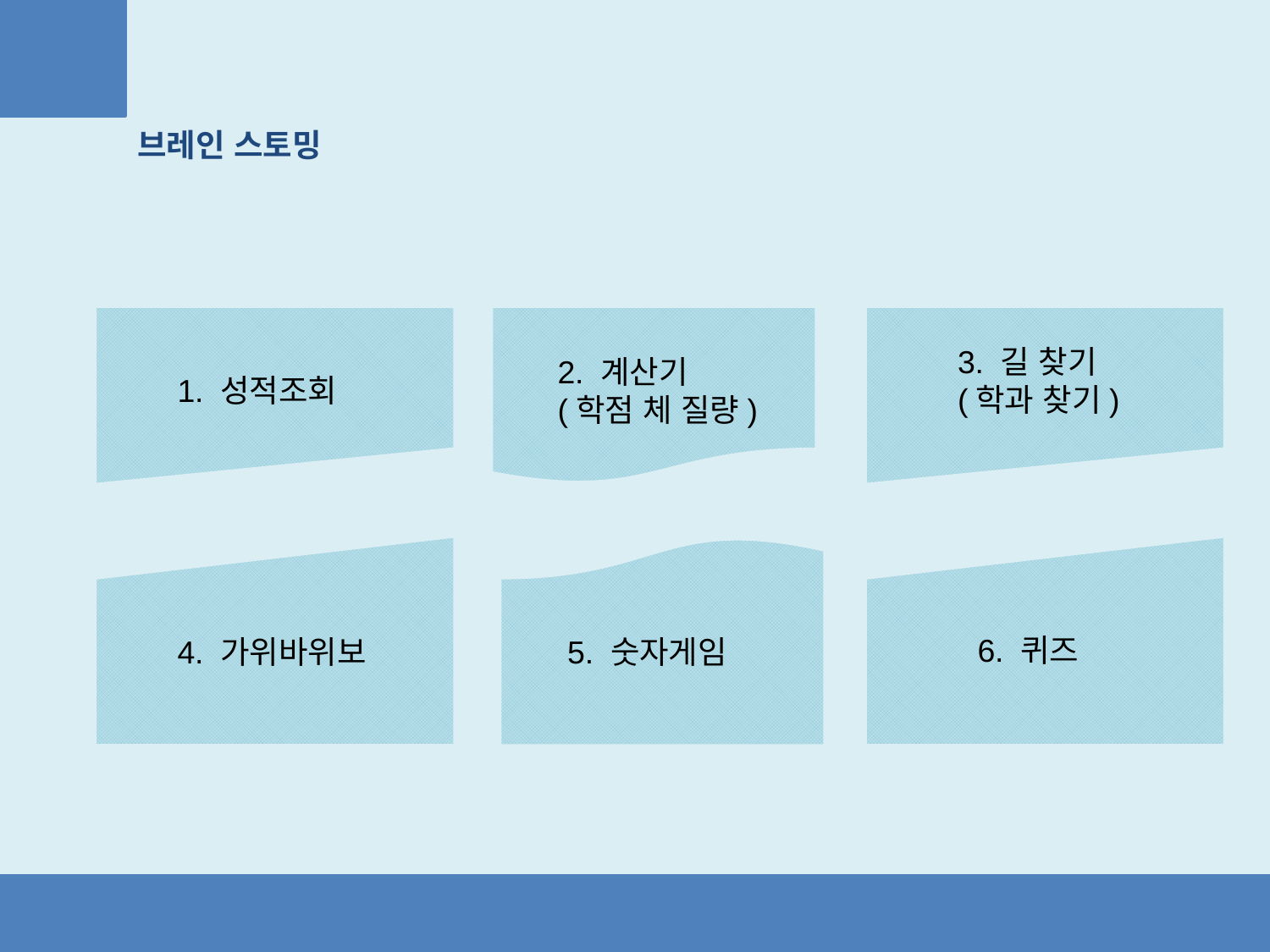

브레인 스토밍

3. 길 찾기
(학과 찾기)
2. 계산기
(학점 체 질량)
1. 성적조회

6. 퀴즈
4. 가위바위보
5. 숫자게임